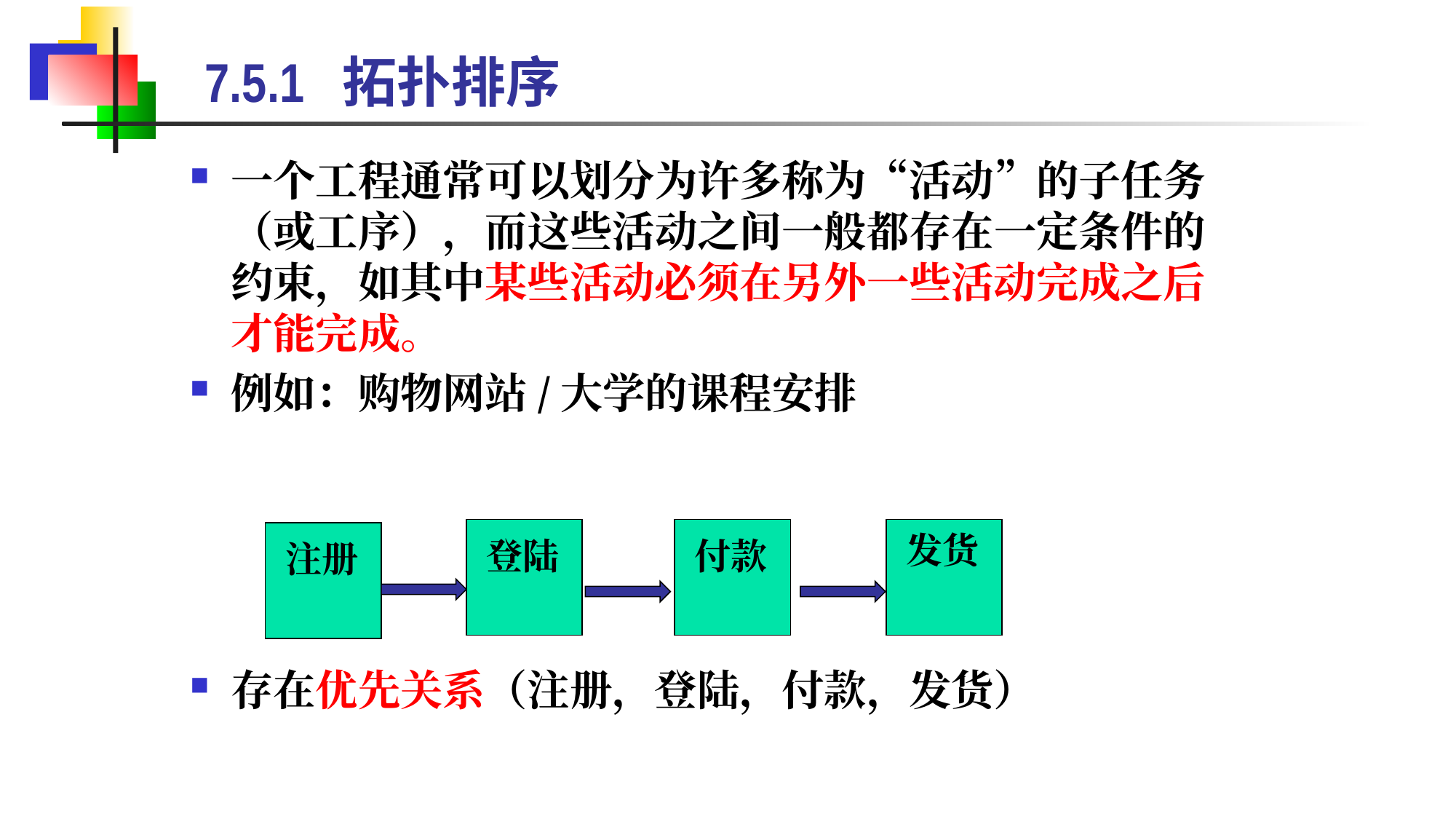

# 7.5.1  拓扑排序
一个工程通常可以划分为许多称为“活动”的子任务（或工序），而这些活动之间一般都存在一定条件的约束，如其中某些活动必须在另外一些活动完成之后才能完成。
例如：购物网站/大学的课程安排

存在优先关系（注册，登陆，付款，发货）

登陆

付款

发货

注册